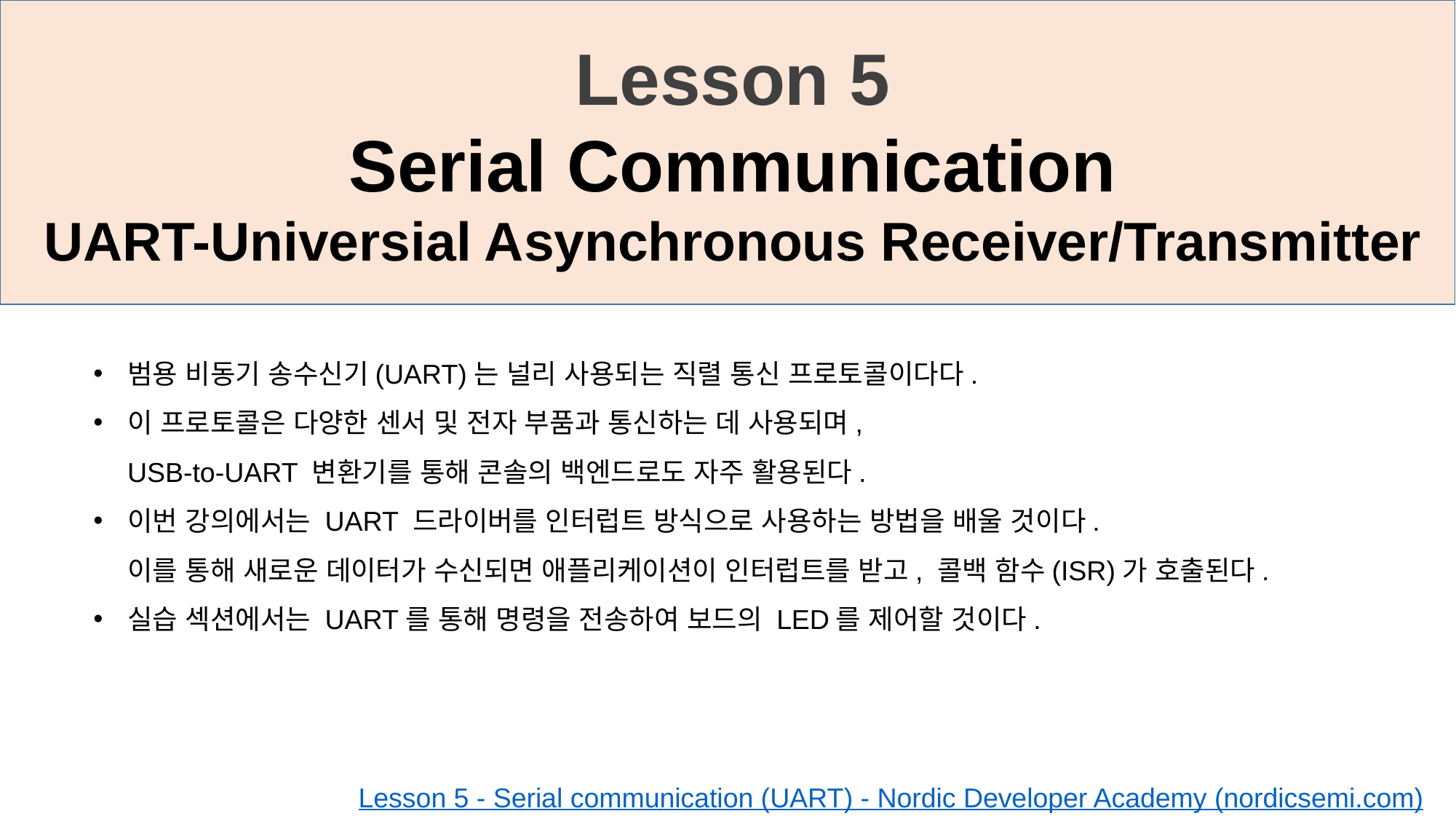

Lesson 5
Serial Communication
UART-Universial Asynchronous Receiver/Transmitter
범용 비동기 송수신기(UART)는 널리 사용되는 직렬 통신 프로토콜이다다.
이 프로토콜은 다양한 센서 및 전자 부품과 통신하는 데 사용되며,
USB-to-UART 변환기를 통해 콘솔의 백엔드로도 자주 활용된다.
이번 강의에서는 UART 드라이버를 인터럽트 방식으로 사용하는 방법을 배울 것이다.
이를 통해 새로운 데이터가 수신되면 애플리케이션이 인터럽트를 받고, 콜백 함수(ISR)가 호출된다.
실습 섹션에서는 UART를 통해 명령을 전송하여 보드의 LED를 제어할 것이다.
Lesson 5 - Serial communication (UART) - Nordic Developer Academy (nordicsemi.com)